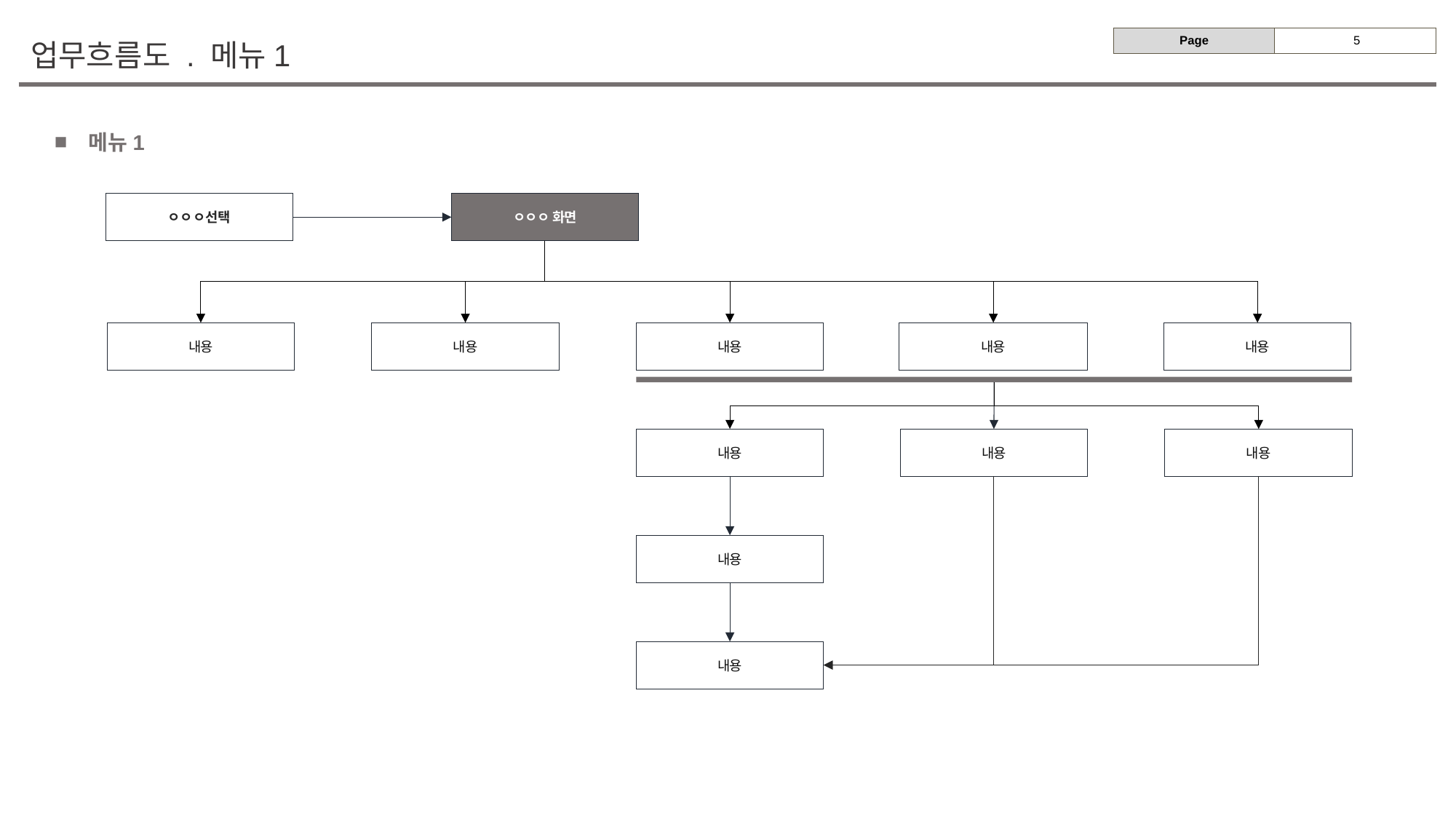

# 업무흐름도 . 메뉴1
메뉴1
ㅇㅇㅇ선택
ㅇㅇㅇ 화면
내용
내용
내용
내용
내용

내용
내용
내용
내용
내용